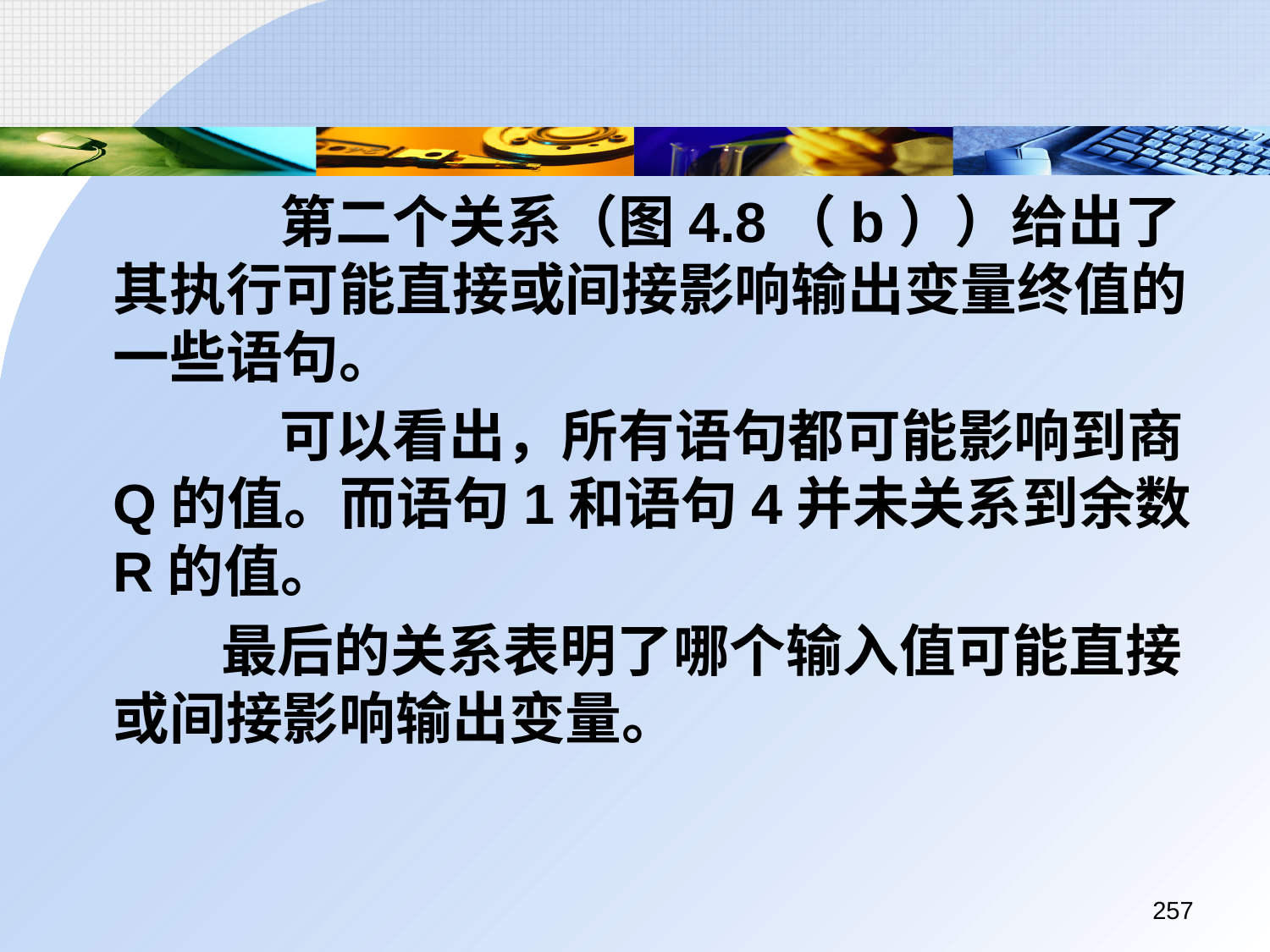

第二个关系（图4.8（b））给出了其执行可能直接或间接影响输出变量终值的一些语句。
		  可以看出，所有语句都可能影响到商Q的值。而语句1和语句4并未关系到余数R的值。
           最后的关系表明了哪个输入值可能直接或间接影响输出变量。

257